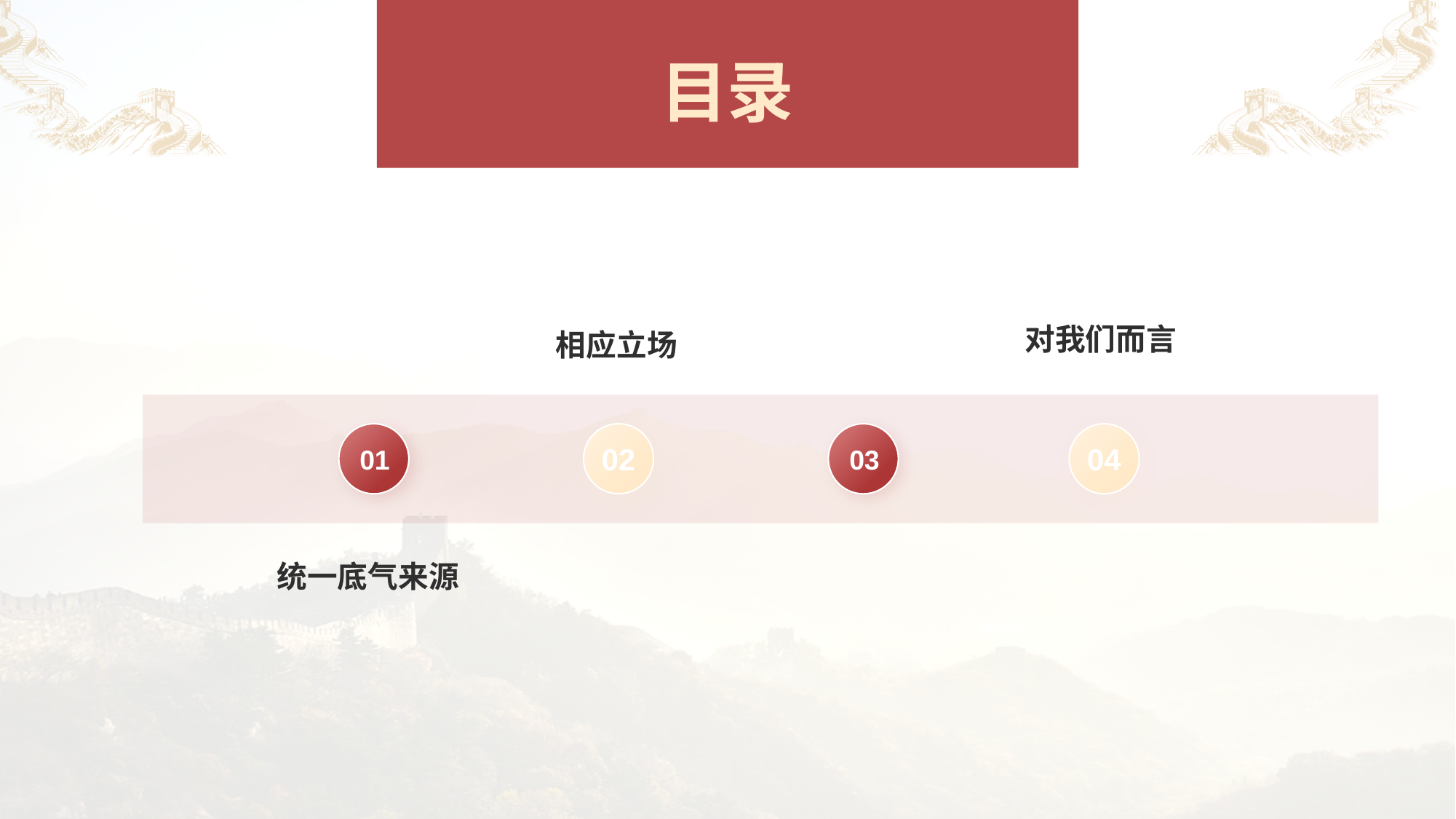

# 目录

对我们而言
04
相应立场
02

01
统一底气来源
03